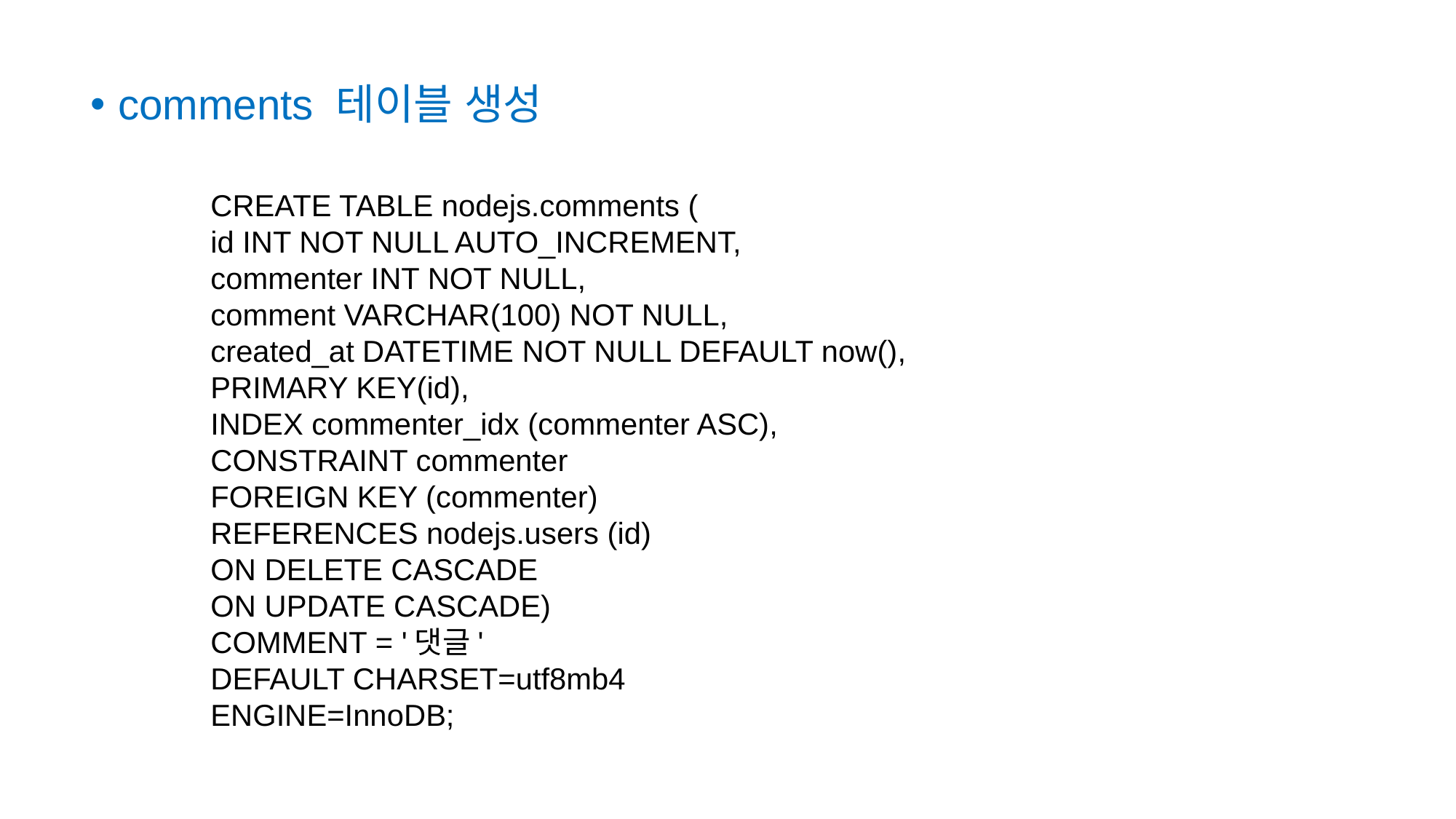

comments 테이블 생성
CREATE TABLE nodejs.comments (
id INT NOT NULL AUTO_INCREMENT,
commenter INT NOT NULL,
comment VARCHAR(100) NOT NULL,
created_at DATETIME NOT NULL DEFAULT now(),
PRIMARY KEY(id),
INDEX commenter_idx (commenter ASC),
CONSTRAINT commenter
FOREIGN KEY (commenter)
REFERENCES nodejs.users (id)
ON DELETE CASCADE
ON UPDATE CASCADE)
COMMENT = '댓글'
DEFAULT CHARSET=utf8mb4
ENGINE=InnoDB;